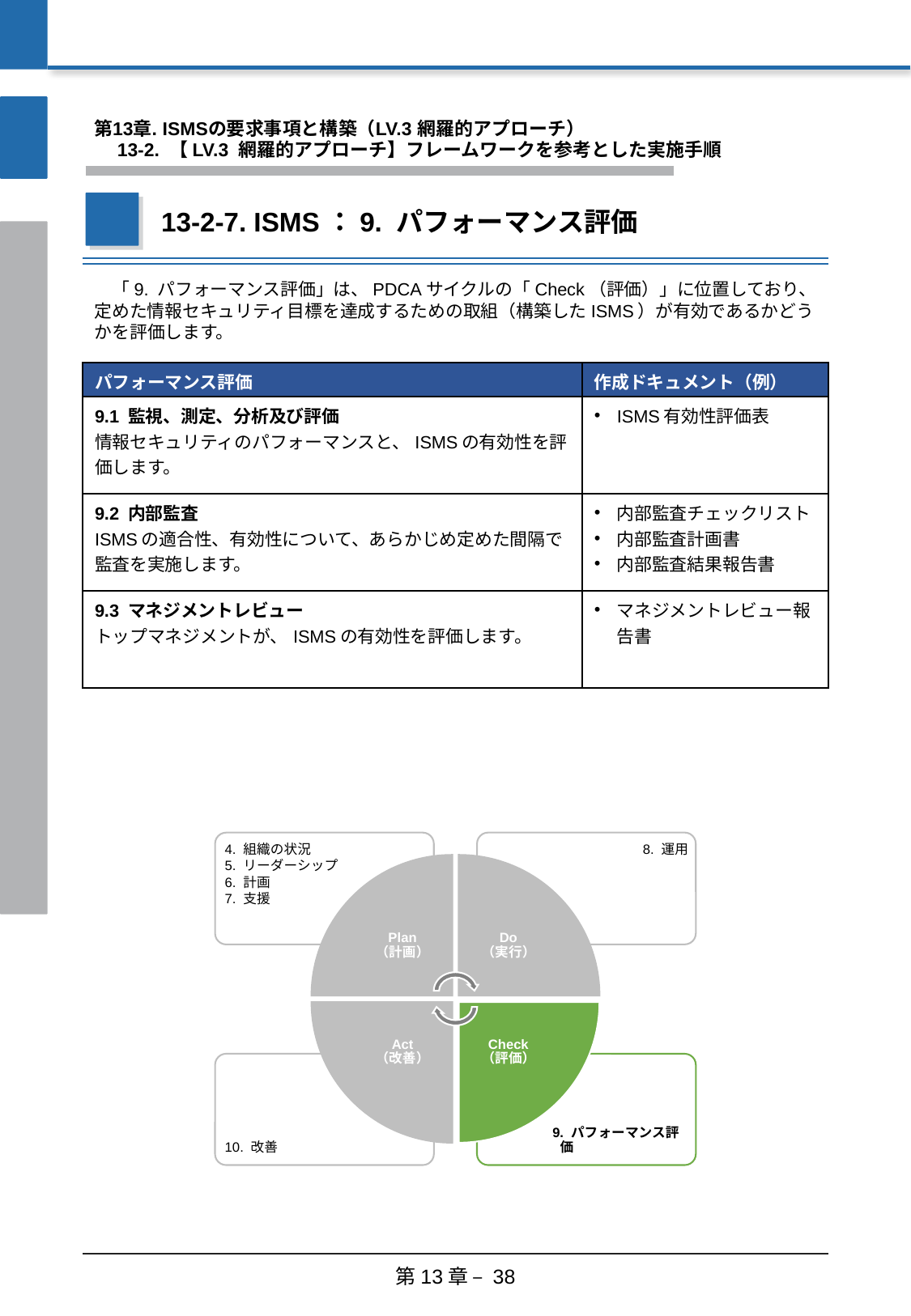

第13章. ISMSの要求事項と構築（LV.3 網羅的アプローチ）
　13-2. 【LV.3 網羅的アプローチ】フレームワークを参考とした実施手順
13-2-7. ISMS：9. パフォーマンス評価
　「9. パフォーマンス評価」は、PDCAサイクルの「Check（評価）」に位置しており、定めた情報セキュリティ目標を達成するための取組（構築したISMS）が有効であるかどうかを評価します。
| パフォーマンス評価 | 作成ドキュメント（例） |
| --- | --- |
| 9.1 監視、測定、分析及び評価 情報セキュリティのパフォーマンスと、ISMSの有効性を評価します。 | ISMS有効性評価表 |
| 9.2 内部監査 ISMSの適合性、有効性について、あらかじめ定めた間隔で監査を実施します。 | 内部監査チェックリスト 内部監査計画書 内部監査結果報告書 |
| 9.3 マネジメントレビュー トップマネジメントが、ISMSの有効性を評価します。 | マネジメントレビュー報告書 |
9. パフォーマンス評価
10. 改善
8. 運用
4. 組織の状況
5. リーダーシップ
6. 計画
7. 支援
Plan
（計画）
Do
（実行）
Check
（評価）
Act
（改善）
第13章 – 38